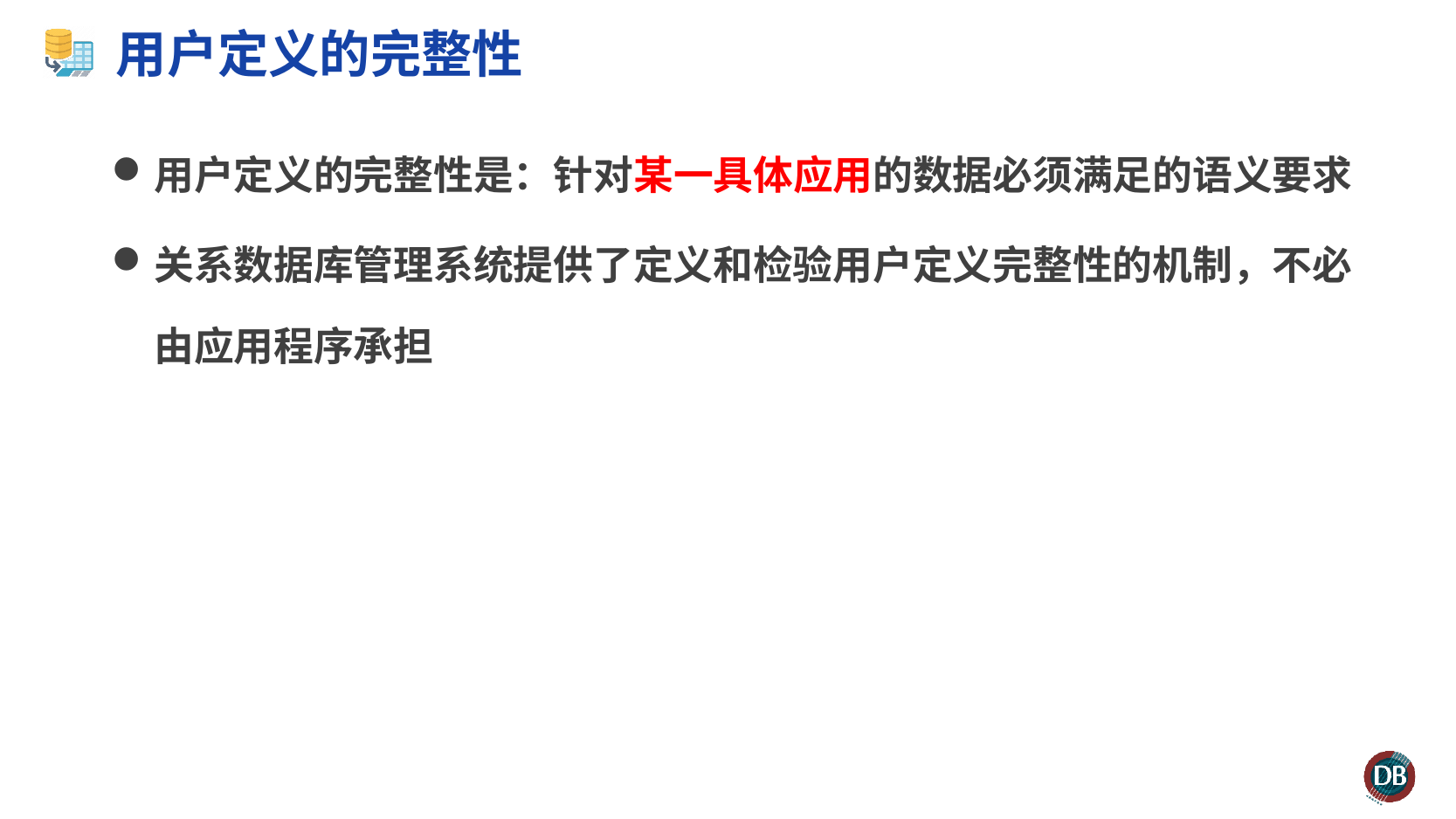

# 用户定义的完整性
用户定义的完整性是：针对某一具体应用的数据必须满足的语义要求
关系数据库管理系统提供了定义和检验用户定义完整性的机制，不必由应用程序承担